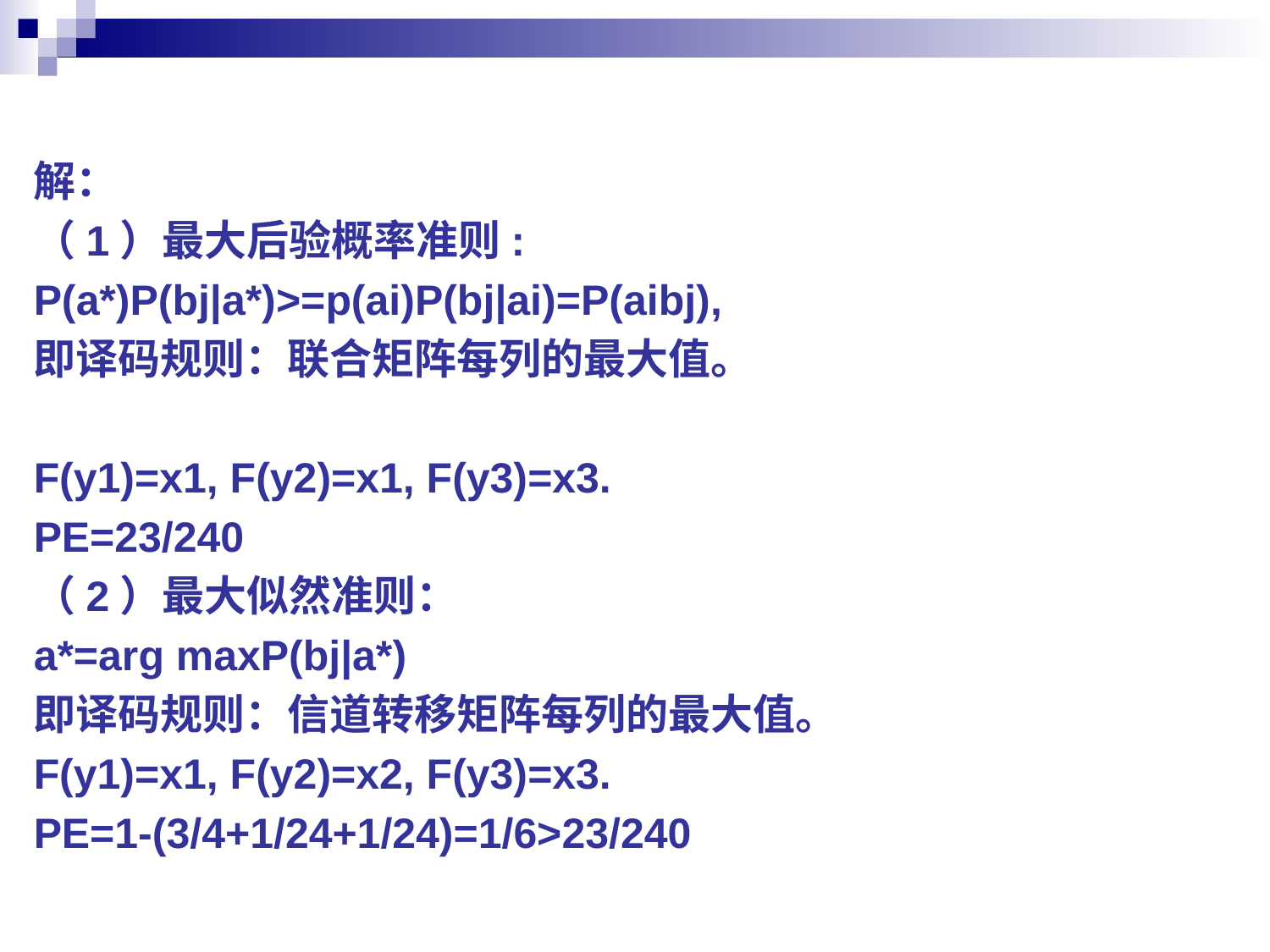

#
解：
（1）最大后验概率准则:
P(a*)P(bj|a*)>=p(ai)P(bj|ai)=P(aibj),
即译码规则：联合矩阵每列的最大值。

F(y1)=x1, F(y2)=x1, F(y3)=x3.
PE=23/240
（2）最大似然准则：
a*=arg maxP(bj|a*)
即译码规则：信道转移矩阵每列的最大值。
F(y1)=x1, F(y2)=x2, F(y3)=x3.
PE=1-(3/4+1/24+1/24)=1/6>23/240